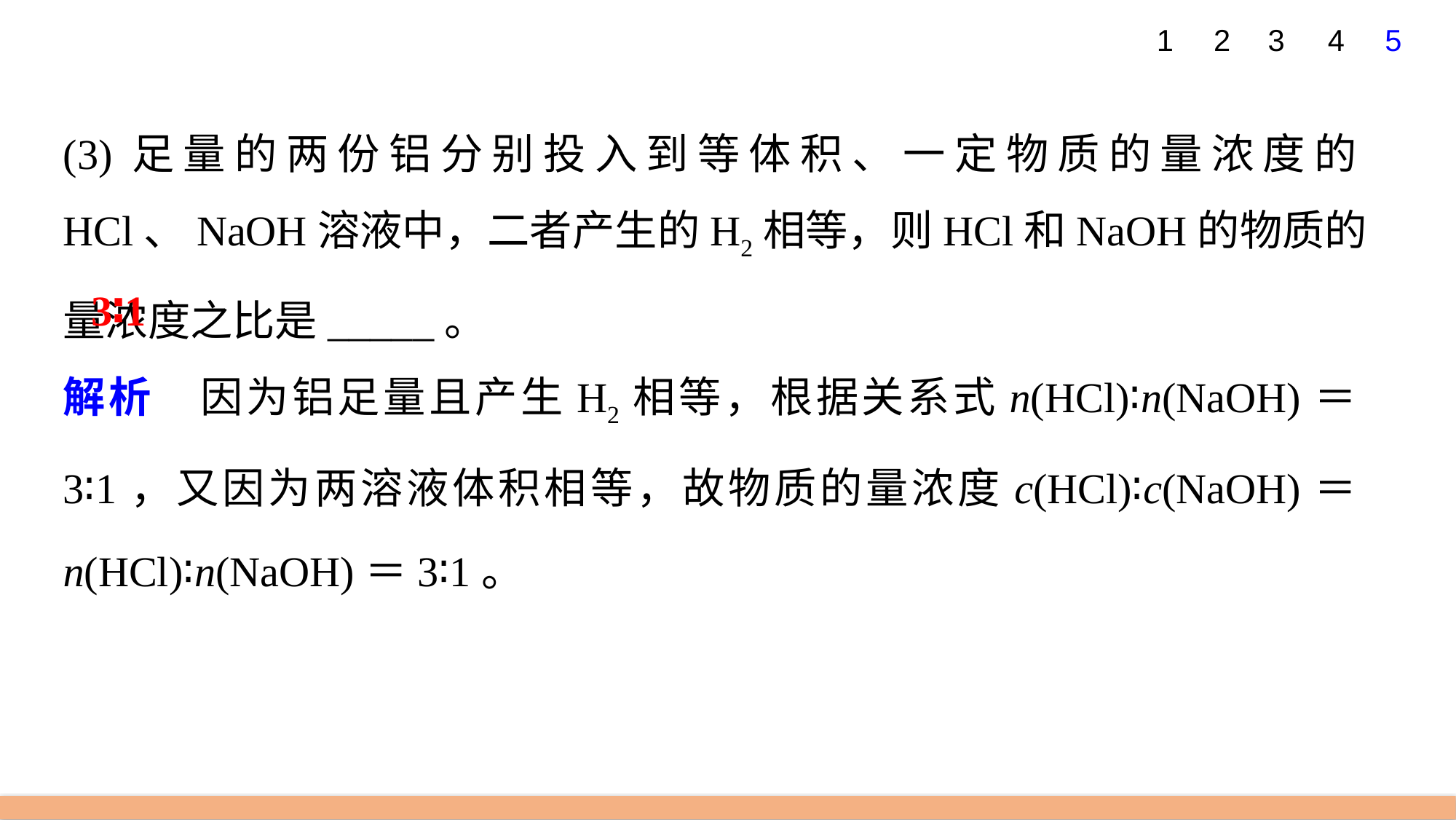

1
2
3
4
5
(3)足量的两份铝分别投入到等体积、一定物质的量浓度的HCl、NaOH溶液中，二者产生的H2相等，则HCl和NaOH的物质的量浓度之比是_____。
解析　因为铝足量且产生H2相等，根据关系式n(HCl)∶n(NaOH)＝3∶1，又因为两溶液体积相等，故物质的量浓度c(HCl)∶c(NaOH)＝n(HCl)∶n(NaOH)＝3∶1。
3∶1